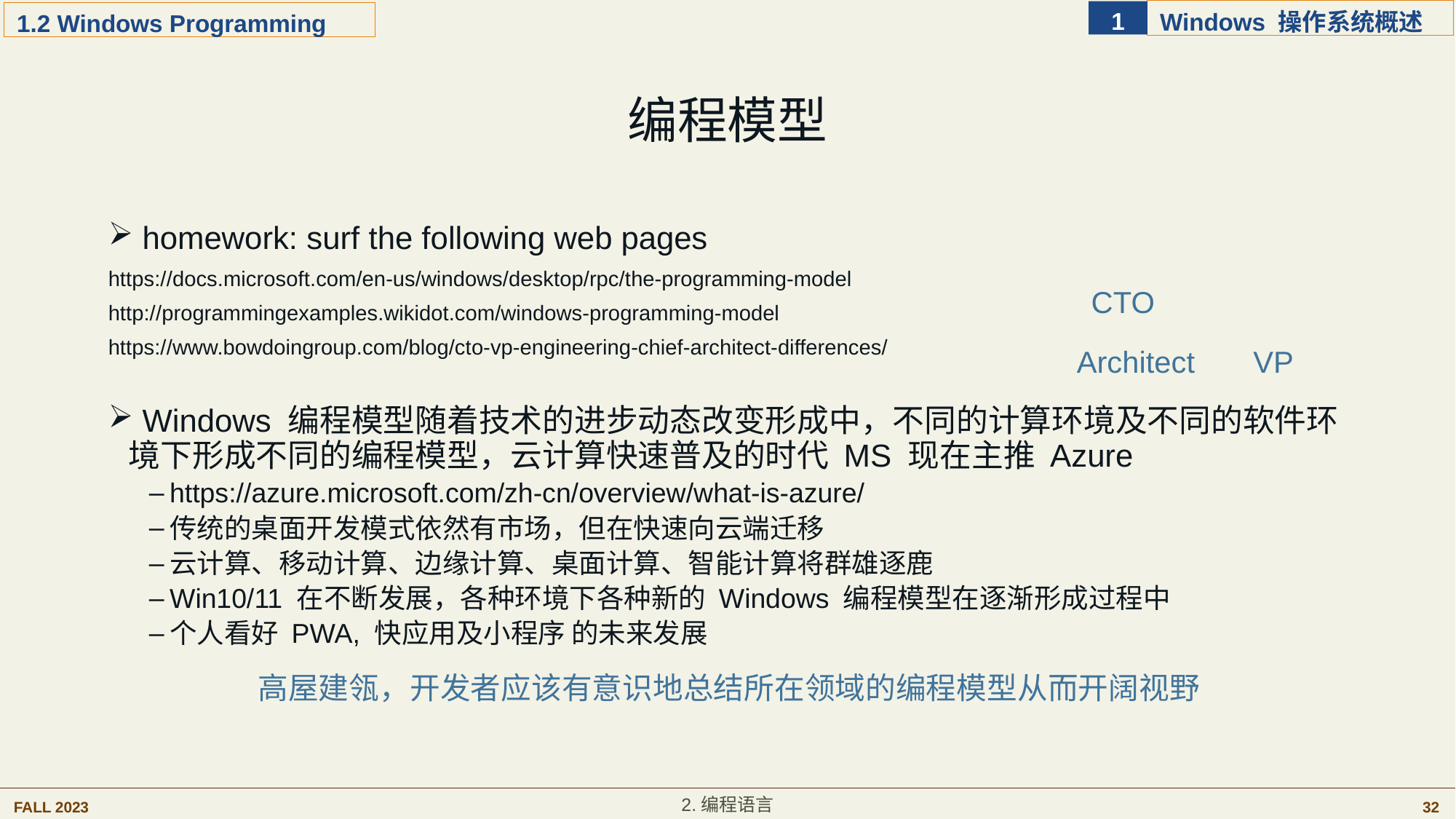

编程模型
 homework: surf the following web pages
https://docs.microsoft.com/en-us/windows/desktop/rpc/the-programming-model
http://programmingexamples.wikidot.com/windows-programming-model
https://www.bowdoingroup.com/blog/cto-vp-engineering-chief-architect-differences/

 Windows 编程模型随着技术的进步动态改变形成中，不同的计算环境及不同的软件环境下形成不同的编程模型，云计算快速普及的时代 MS 现在主推 Azure
https://azure.microsoft.com/zh-cn/overview/what-is-azure/
传统的桌面开发模式依然有市场，但在快速向云端迁移
云计算、移动计算、边缘计算、桌面计算、智能计算将群雄逐鹿
Win10/11 在不断发展，各种环境下各种新的 Windows 编程模型在逐渐形成过程中
个人看好 PWA, 快应用及小程序 的未来发展
CTO
Architect
VP
高屋建瓴，开发者应该有意识地总结所在领域的编程模型从而开阔视野
2.编程语言